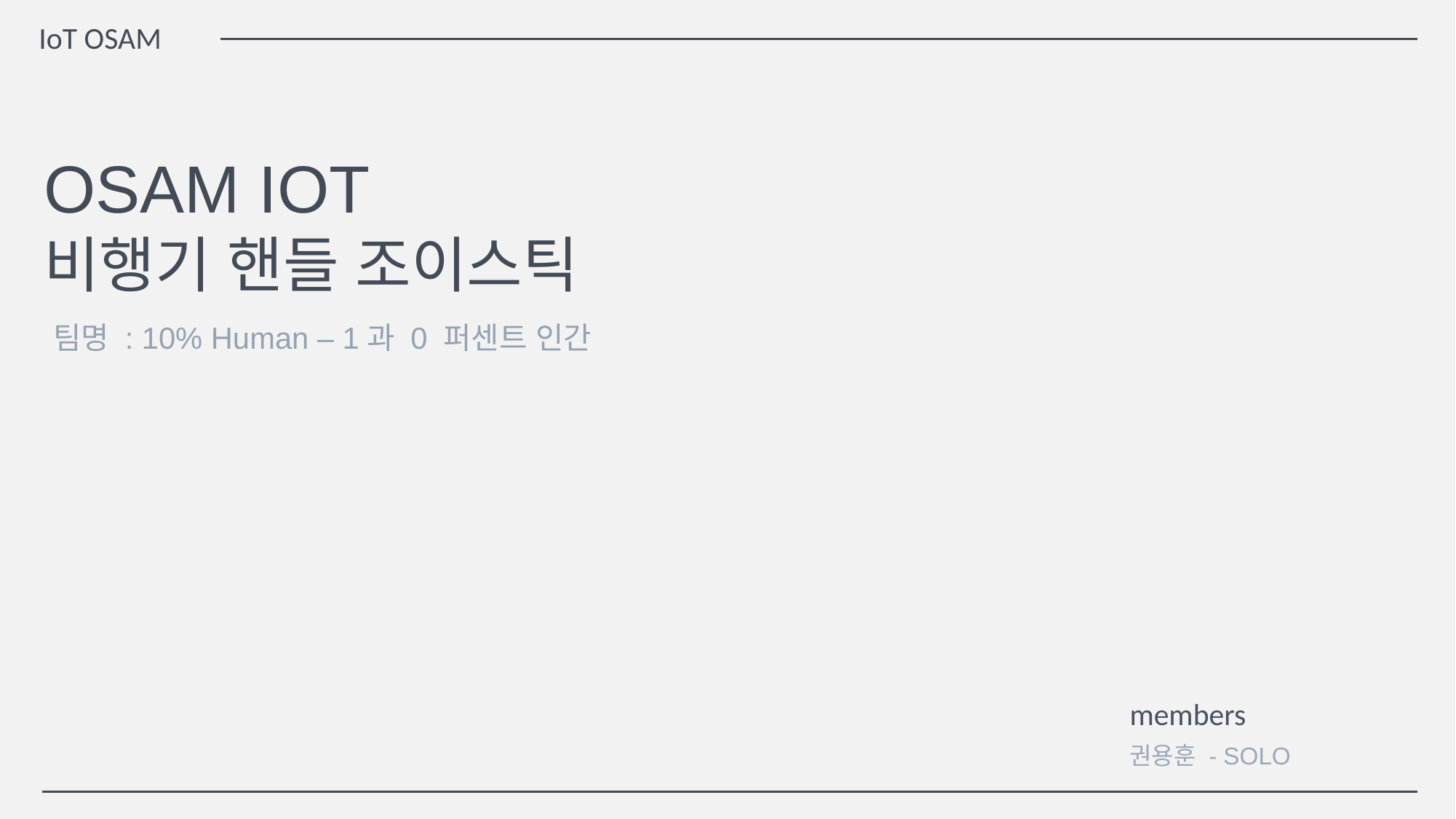

IoT OSAM
OSAM IOT
비행기 핸들 조이스틱
팀명 : 10% Human – 1과 0 퍼센트 인간
members
권용훈 - SOLO